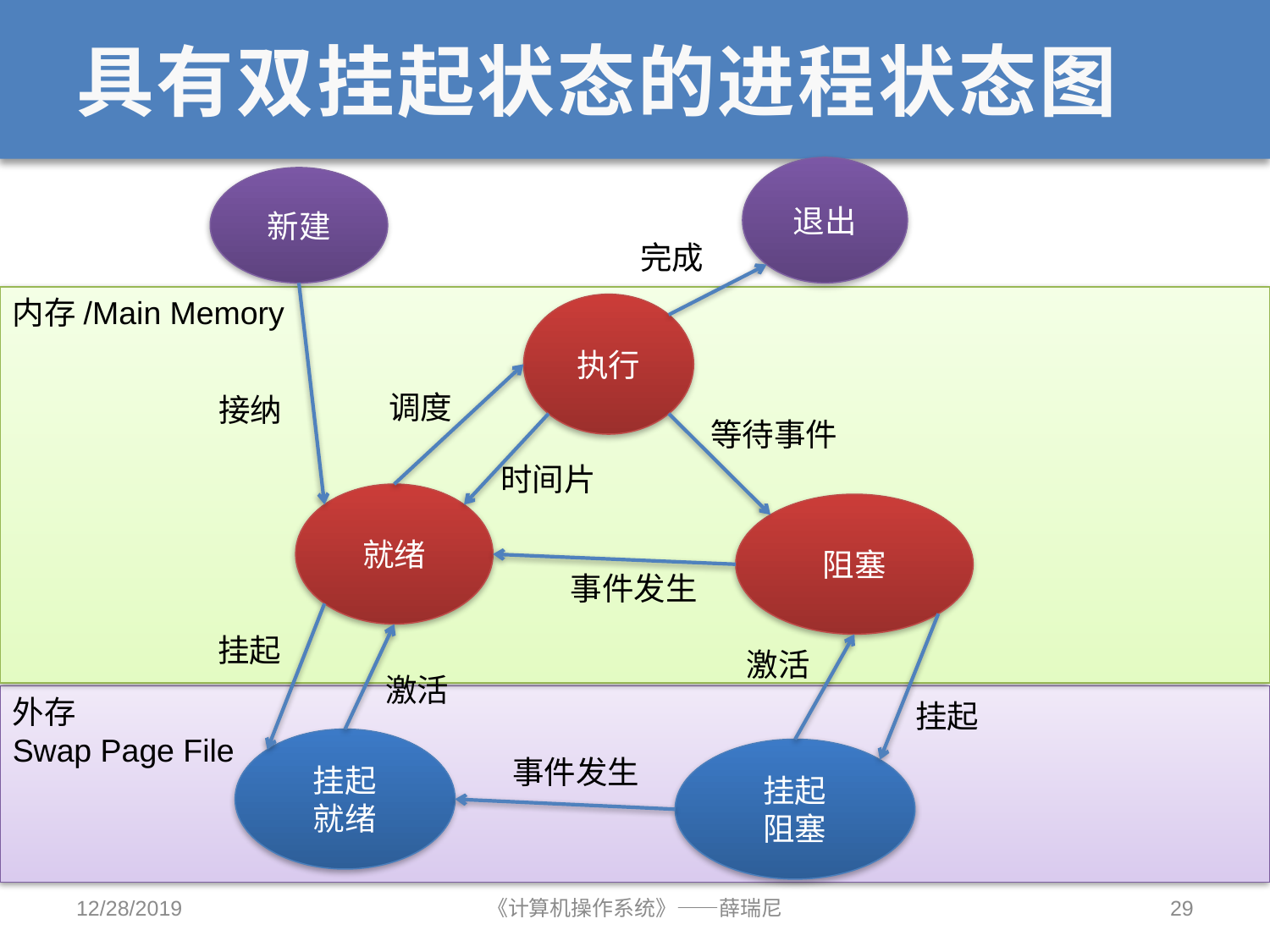

# 具有双挂起状态的进程状态图
退出
新建
完成
内存/Main Memory
执行
调度
接纳
等待事件
时间片
就绪
阻塞
事件发生
挂起
激活
激活
外存
Swap Page File
挂起
挂起
就绪
挂起
阻塞
事件发生
12/28/2019
《计算机操作系统》——薛瑞尼
29